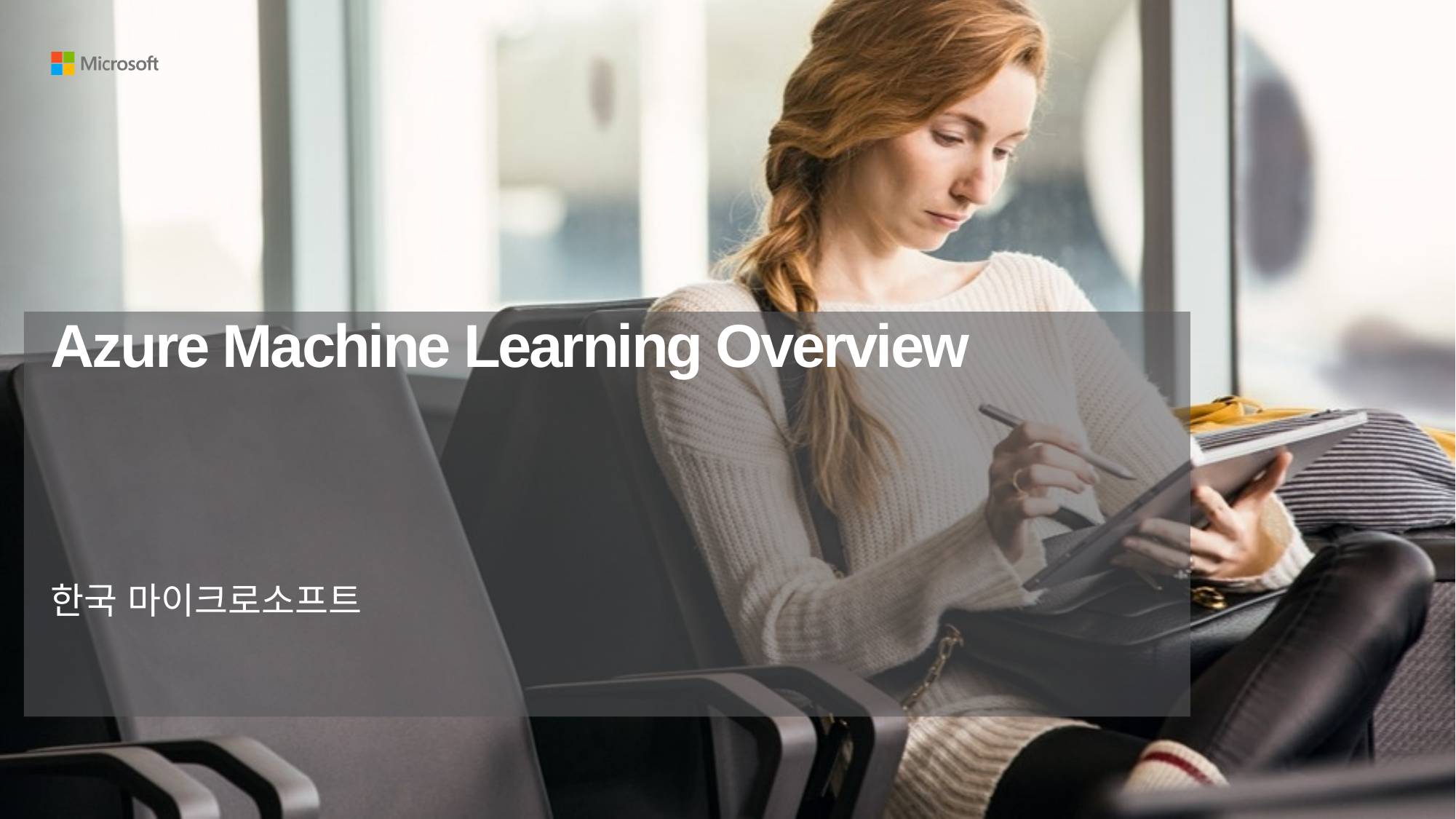

# Azure Machine Learning Overview
한국 마이크로소프트